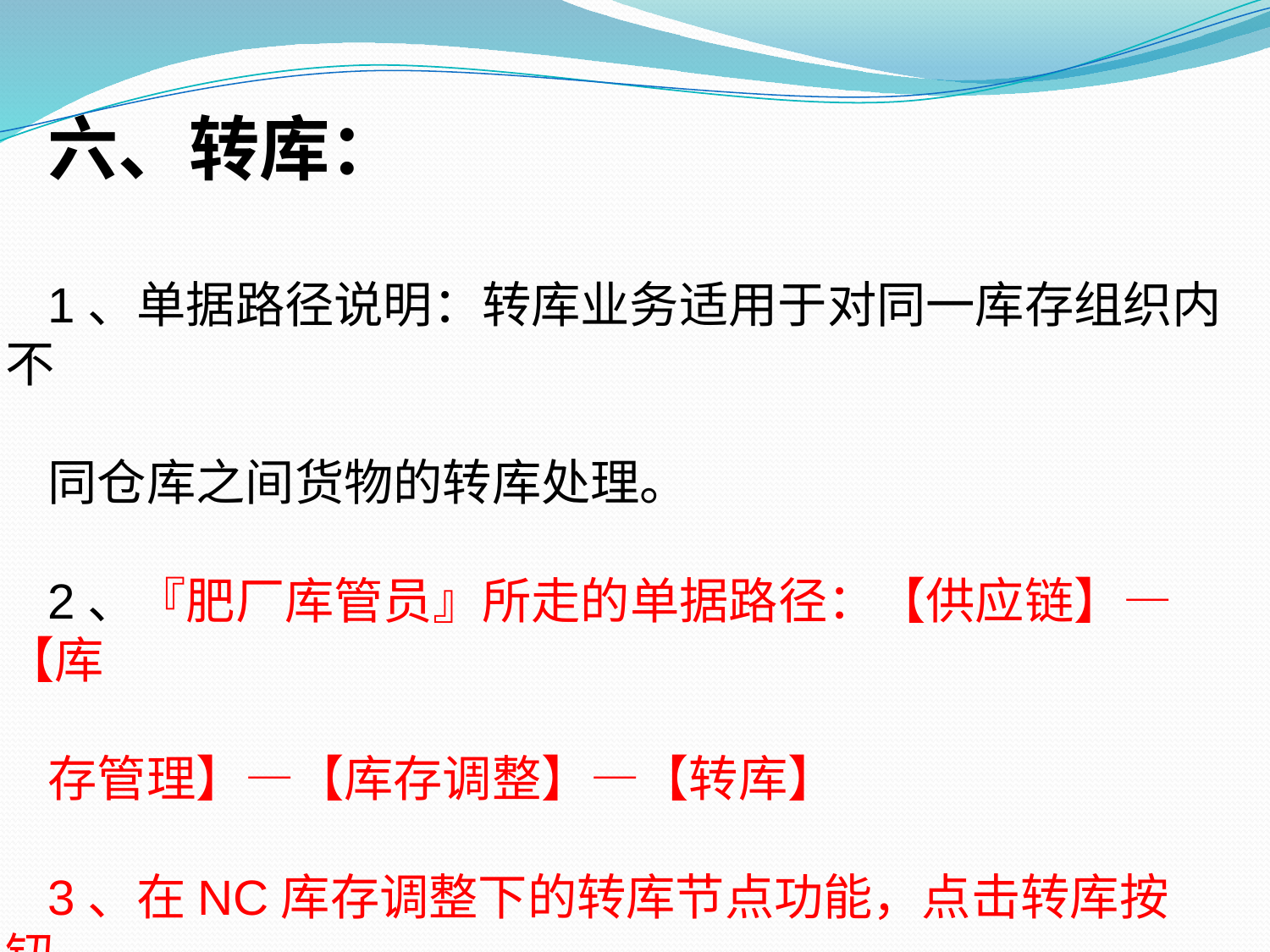

六、转库：

1、单据路径说明：转库业务适用于对同一库存组织内不

同仓库之间货物的转库处理。

2、『肥厂库管员』所走的单据路径：【供应链】—【库

存管理】—【库存调整】—【转库】

3、在NC库存调整下的转库节点功能，点击转库按钮。